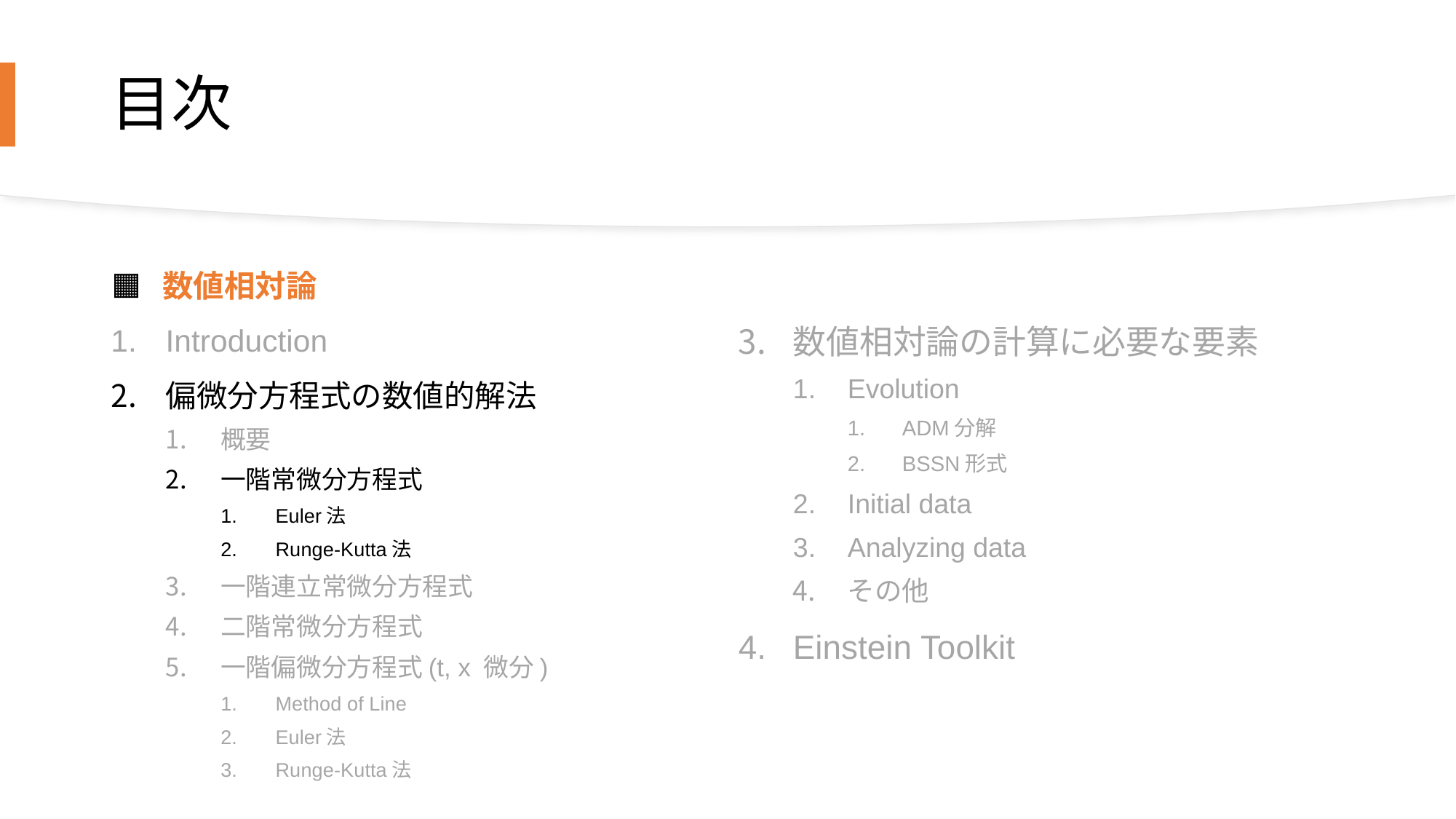

# 目次

数値相対論の計算に必要な要素
Evolution
ADM分解
BSSN形式
Initial data
Analyzing data
その他
Einstein Toolkit

🟧  数値相対論
Introduction
偏微分方程式の数値的解法
概要
一階常微分方程式
Euler法
Runge-Kutta法
一階連立常微分方程式
二階常微分方程式
一階偏微分方程式(t, x 微分)
Method of Line
Euler法
Runge-Kutta法